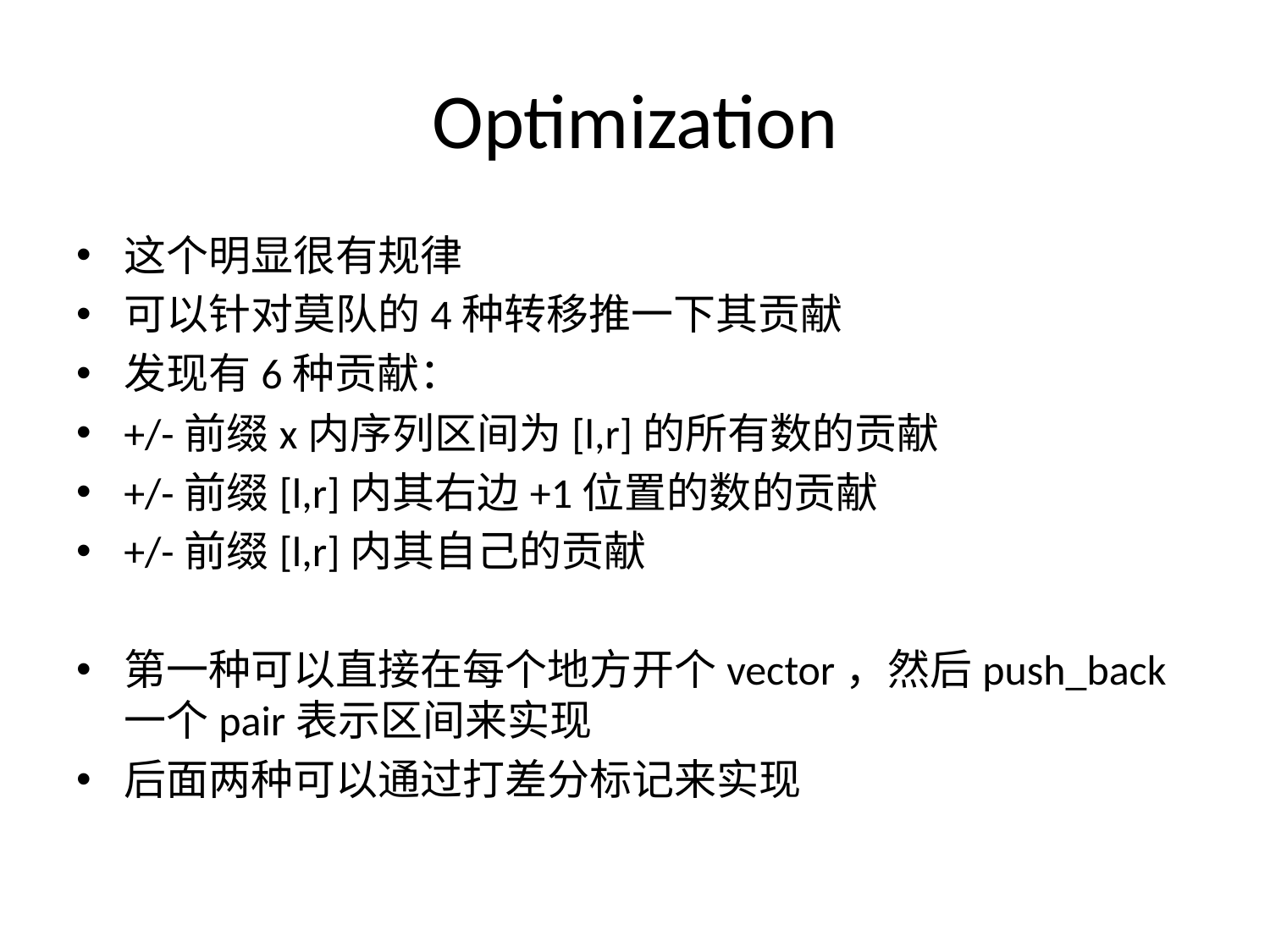

# Optimization
这个明显很有规律
可以针对莫队的4种转移推一下其贡献
发现有6种贡献：
+/-前缀x内序列区间为[l,r]的所有数的贡献
+/-前缀[l,r]内其右边+1位置的数的贡献
+/-前缀[l,r]内其自己的贡献

第一种可以直接在每个地方开个vector，然后push_back一个pair表示区间来实现
后面两种可以通过打差分标记来实现